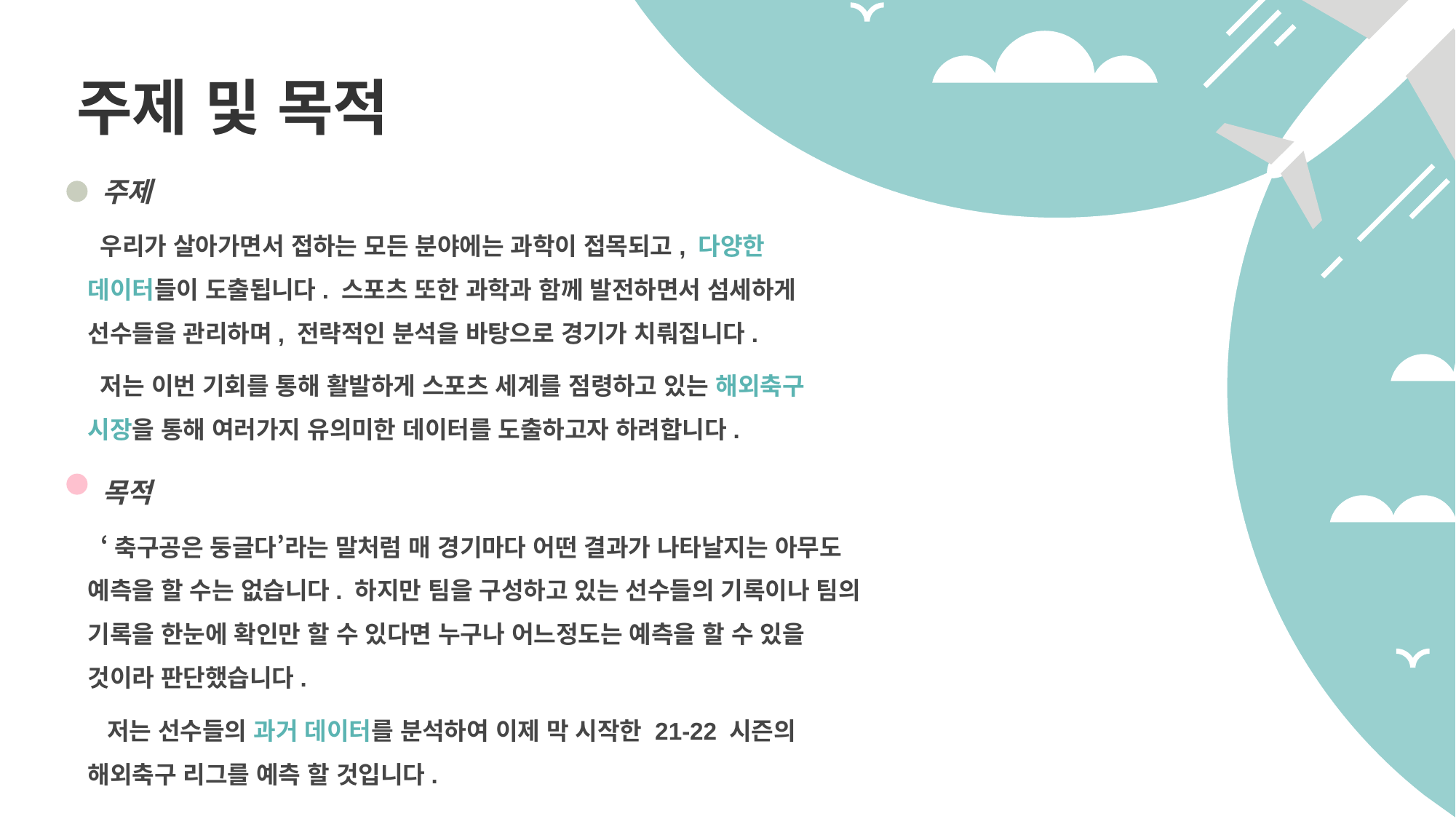

주제 및 목적
 주제
 우리가 살아가면서 접하는 모든 분야에는 과학이 접목되고, 다양한 데이터들이 도출됩니다. 스포츠 또한 과학과 함께 발전하면서 섬세하게 선수들을 관리하며, 전략적인 분석을 바탕으로 경기가 치뤄집니다.
 저는 이번 기회를 통해 활발하게 스포츠 세계를 점령하고 있는 해외축구 시장을 통해 여러가지 유의미한 데이터를 도출하고자 하려합니다.

 목적
  ‘축구공은 둥글다’라는 말처럼 매 경기마다 어떤 결과가 나타날지는 아무도 예측을 할 수는 없습니다. 하지만 팀을 구성하고 있는 선수들의 기록이나 팀의 기록을 한눈에 확인만 할 수 있다면 누구나 어느정도는 예측을 할 수 있을 것이라 판단했습니다.
  저는 선수들의 과거 데이터를 분석하여 이제 막 시작한 21-22 시즌의 해외축구 리그를 예측 할 것입니다.